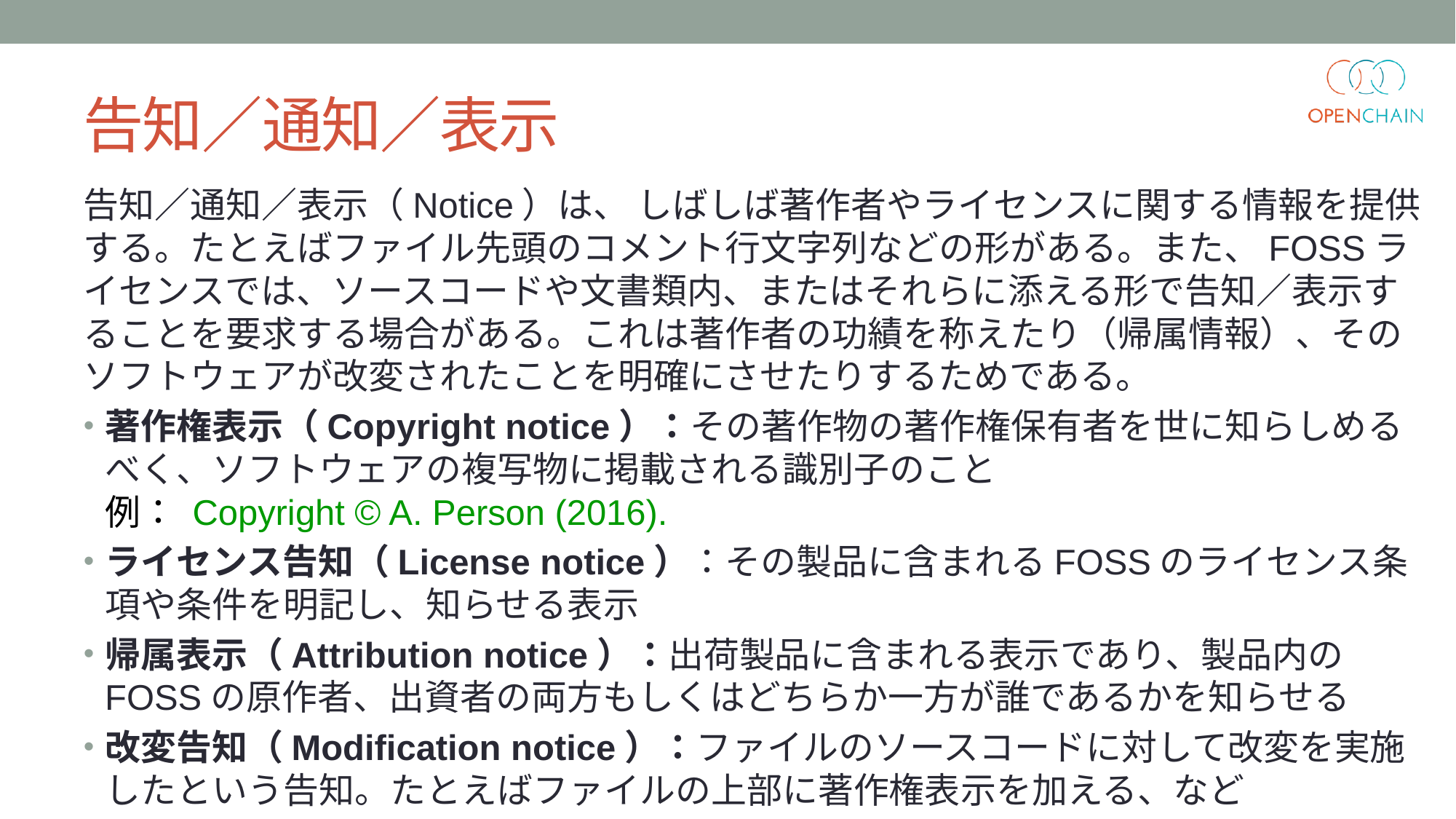

# 告知／通知／表示
告知／通知／表示（Notice）は、 しばしば著作者やライセンスに関する情報を提供する。たとえばファイル先頭のコメント行文字列などの形がある。また、FOSSライセンスでは、ソースコードや文書類内、またはそれらに添える形で告知／表示することを要求する場合がある。これは著作者の功績を称えたり（帰属情報）、そのソフトウェアが改変されたことを明確にさせたりするためである。
著作権表示（Copyright notice）：その著作物の著作権保有者を世に知らしめるべく、ソフトウェアの複写物に掲載される識別子のこと
例： Copyright © A. Person (2016).
ライセンス告知（License notice）：その製品に含まれるFOSSのライセンス条項や条件を明記し、知らせる表示
帰属表示（Attribution notice）：出荷製品に含まれる表示であり、製品内のFOSSの原作者、出資者の両方もしくはどちらか一方が誰であるかを知らせる
改変告知（Modification notice）：ファイルのソースコードに対して改変を実施したという告知。たとえばファイルの上部に著作権表示を加える、など